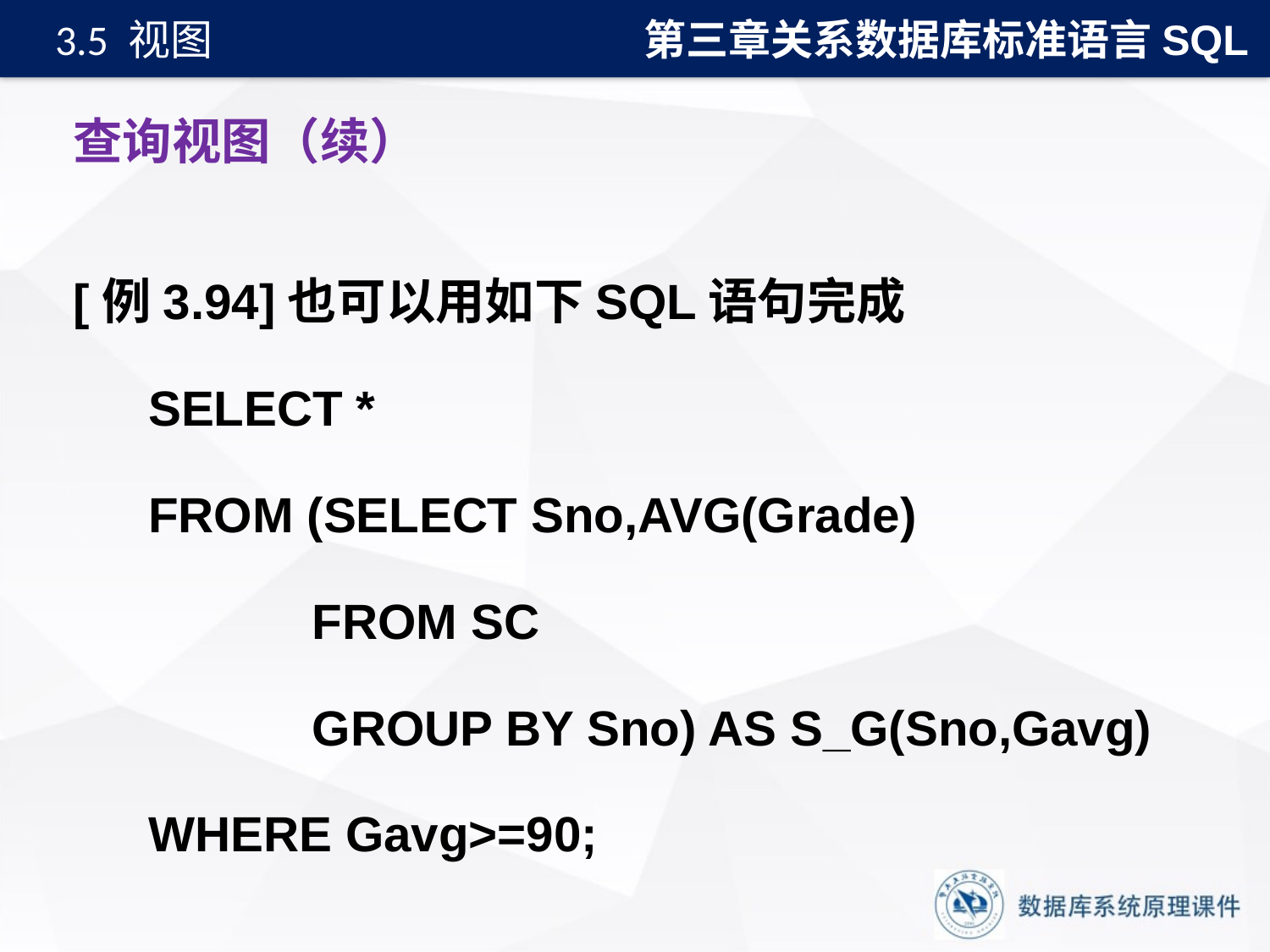

第三章关系数据库标准语言SQL
3.5 视图
# 查询视图（续）
[例3.94]也可以用如下SQL语句完成
SELECT *
FROM (SELECT Sno,AVG(Grade)
 FROM SC
 GROUP BY Sno) AS S_G(Sno,Gavg)
WHERE Gavg>=90;